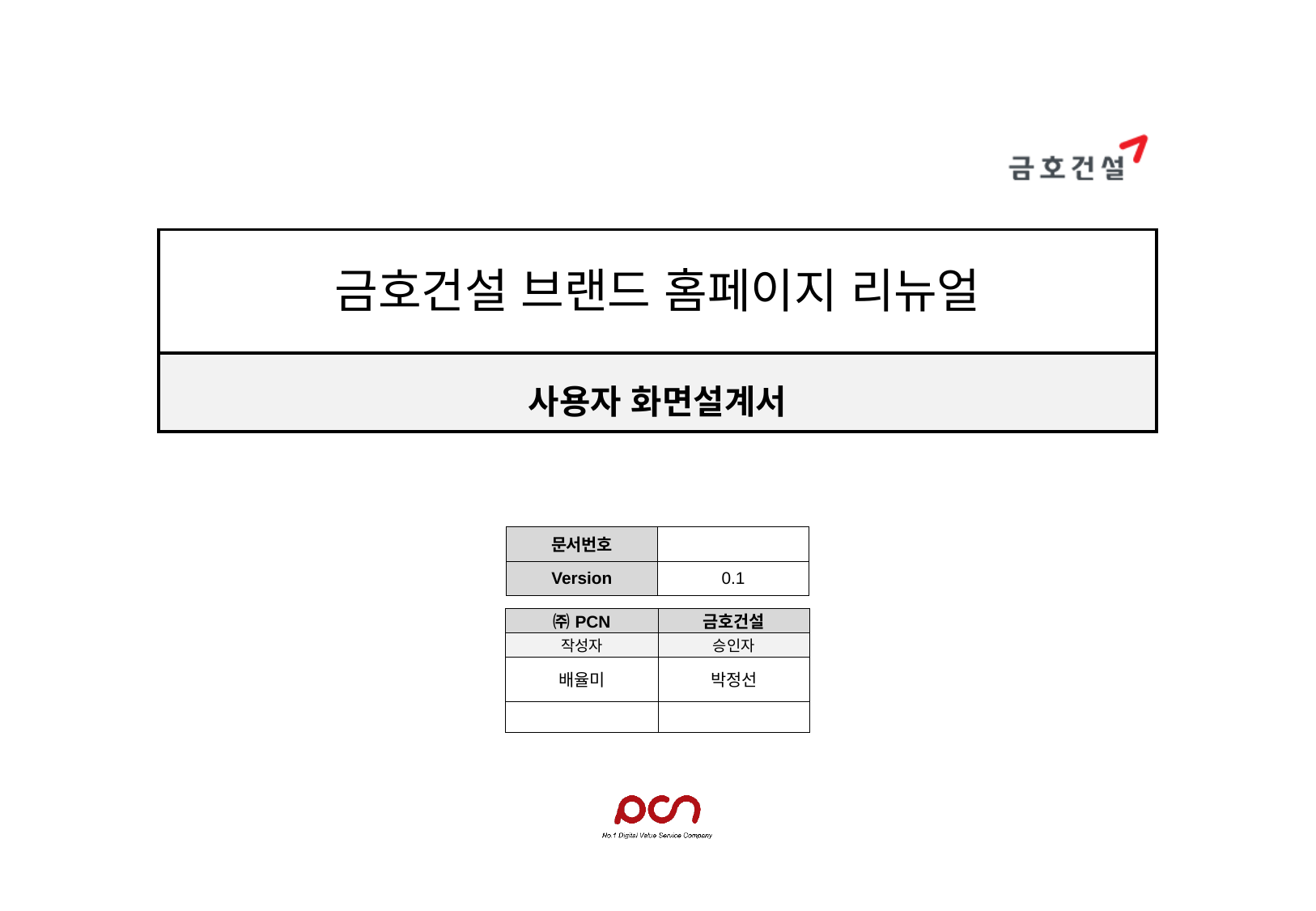

| 문서번호 |  |
| --- | --- |
| Version | 0.1 |
| ㈜PCN | 금호건설 |
| --- | --- |
| 작성자 | 승인자 |
| 배율미 | 박정선 |
|  |  |